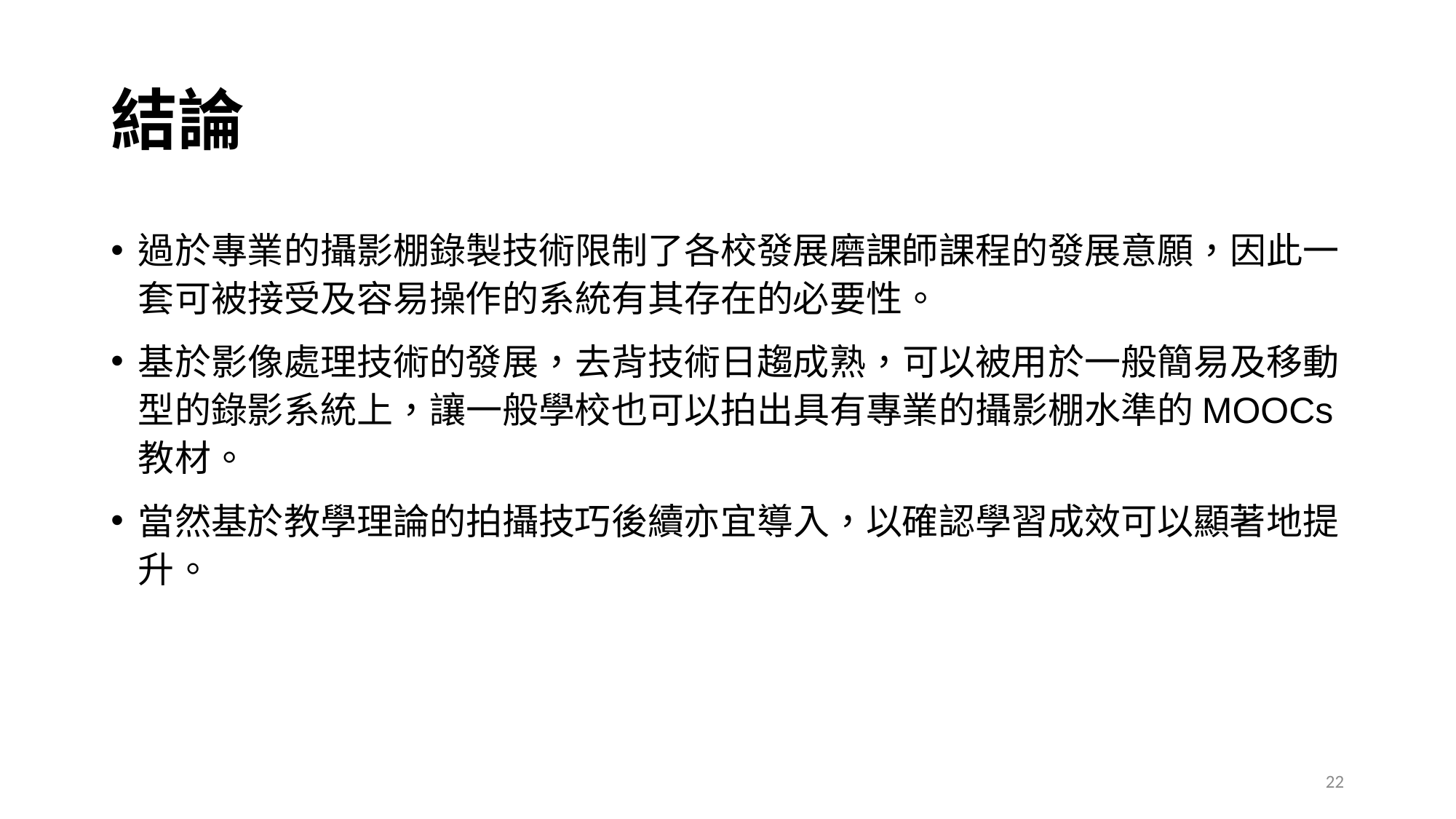

# 結論
過於專業的攝影棚錄製技術限制了各校發展磨課師課程的發展意願，因此一套可被接受及容易操作的系統有其存在的必要性。
基於影像處理技術的發展，去背技術日趨成熟，可以被用於一般簡易及移動型的錄影系統上，讓一般學校也可以拍出具有專業的攝影棚水準的MOOCs教材。
當然基於教學理論的拍攝技巧後續亦宜導入，以確認學習成效可以顯著地提升。
22